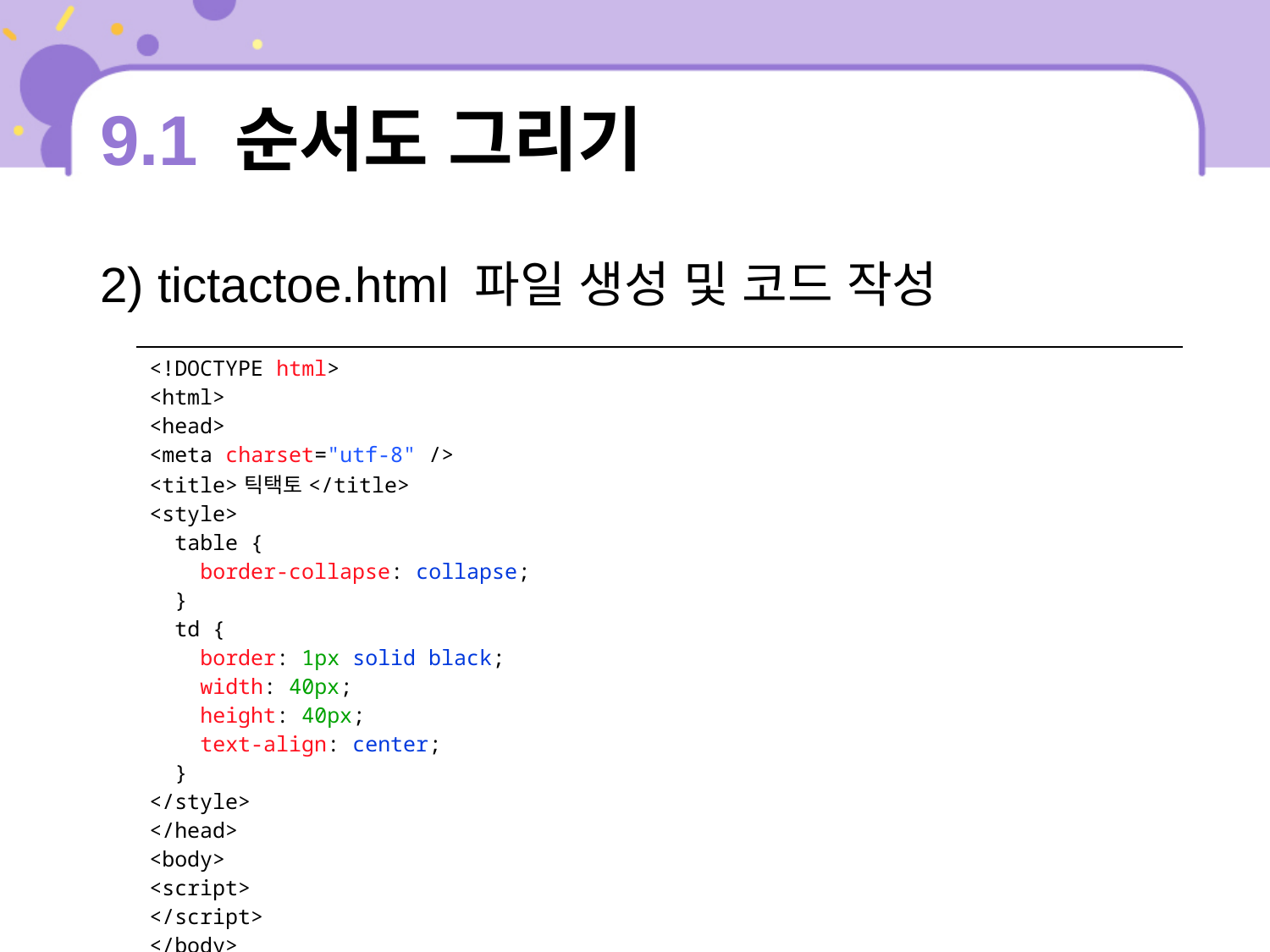

# 9.1 순서도 그리기
2) tictactoe.html 파일 생성 및 코드 작성

| <!DOCTYPE html> <html> <head> <meta charset="utf-8" /> <title>틱택토</title> <style> table { border-collapse: collapse; } td { border: 1px solid black; width: 40px; height: 40px; text-align: center; } </style> </head> <body> <script> </script> </body> </html> |
| --- |